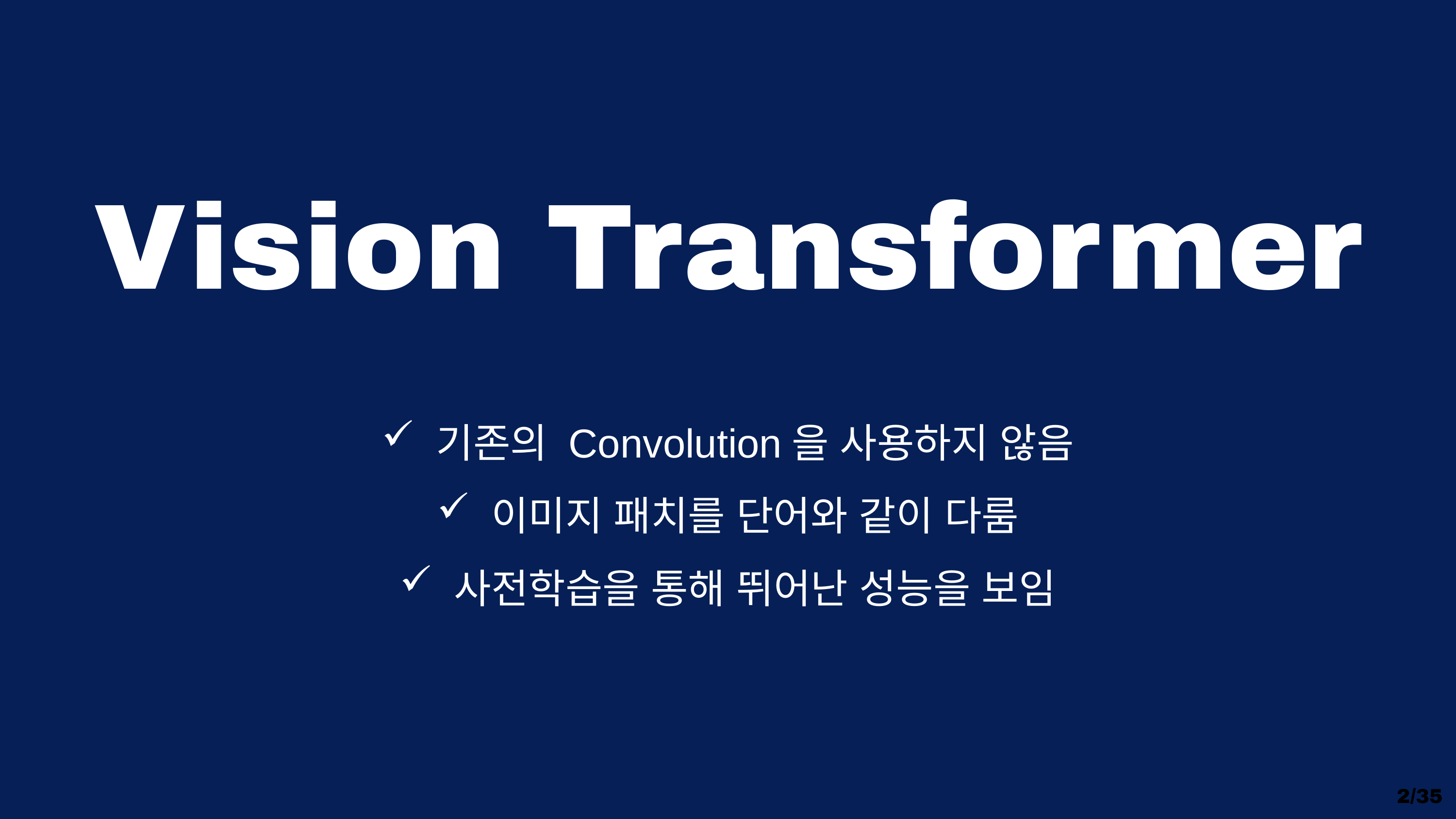

Vision Transformer
 기존의 Convolution을 사용하지 않음
 이미지 패치를 단어와 같이 다룸
 사전학습을 통해 뛰어난 성능을 보임